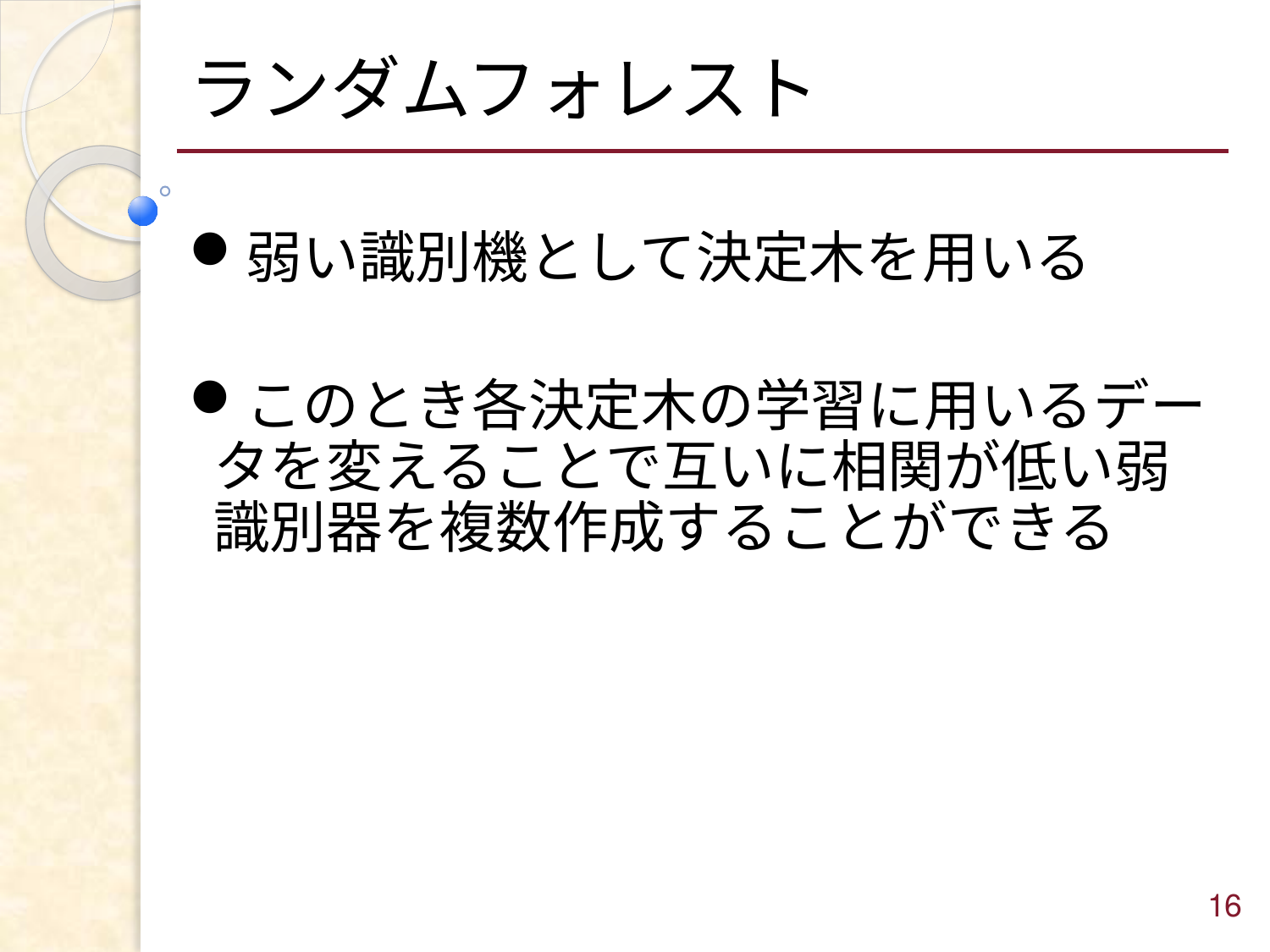

# ランダムフォレスト
弱い識別機として決定木を用いる

このとき各決定木の学習に用いるデータを変えることで互いに相関が低い弱識別器を複数作成することができる
16